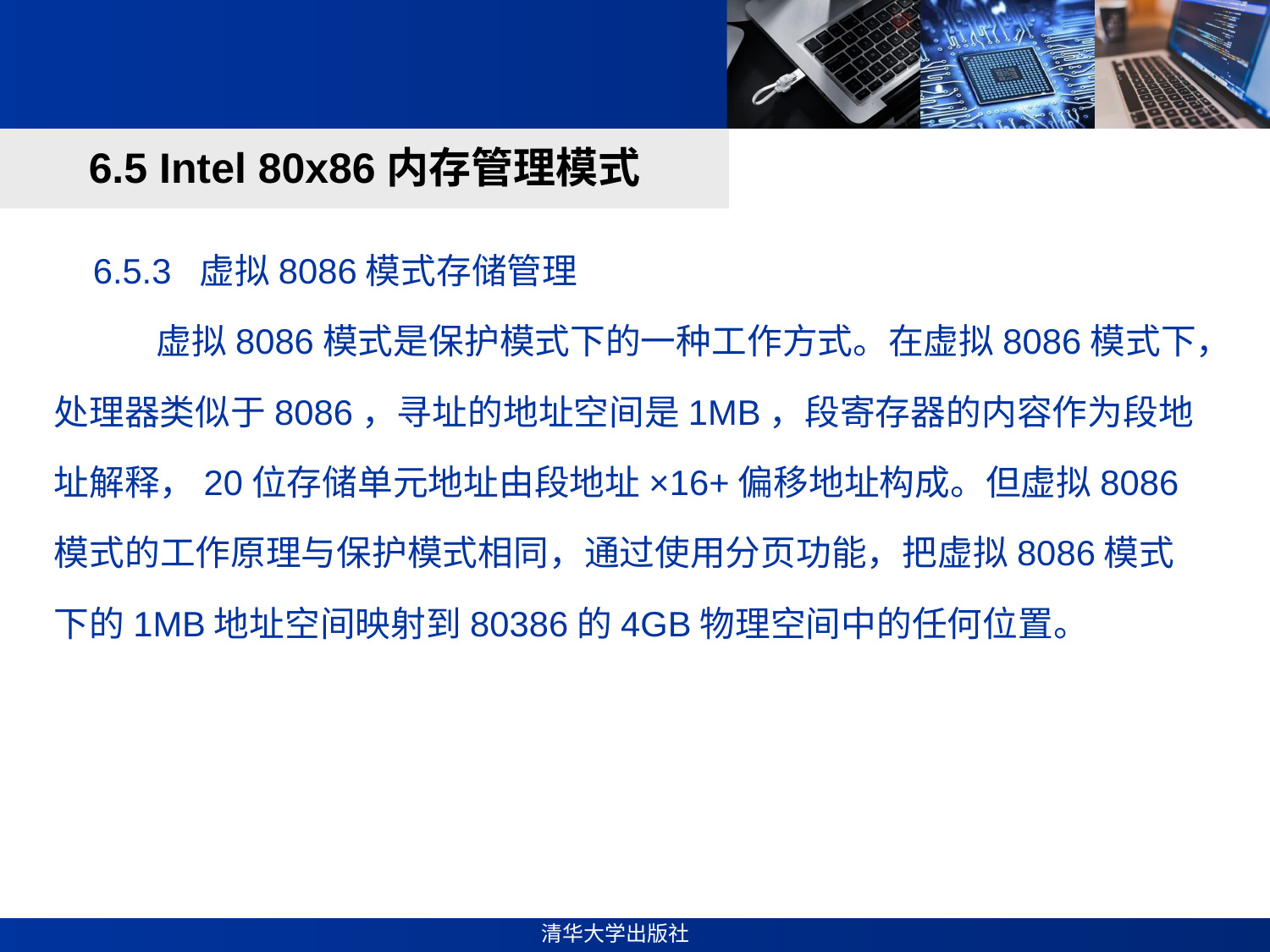

#
6.5 Intel 80x86内存管理模式
    6.5.3  虚拟8086模式存储管理
            虚拟8086模式是保护模式下的一种工作方式。在虚拟8086模式下，处理器类似于8086，寻址的地址空间是1MB，段寄存器的内容作为段地址解释，20位存储单元地址由段地址×16+偏移地址构成。但虚拟8086模式的工作原理与保护模式相同，通过使用分页功能，把虚拟8086模式下的1MB地址空间映射到80386的4GB物理空间中的任何位置。